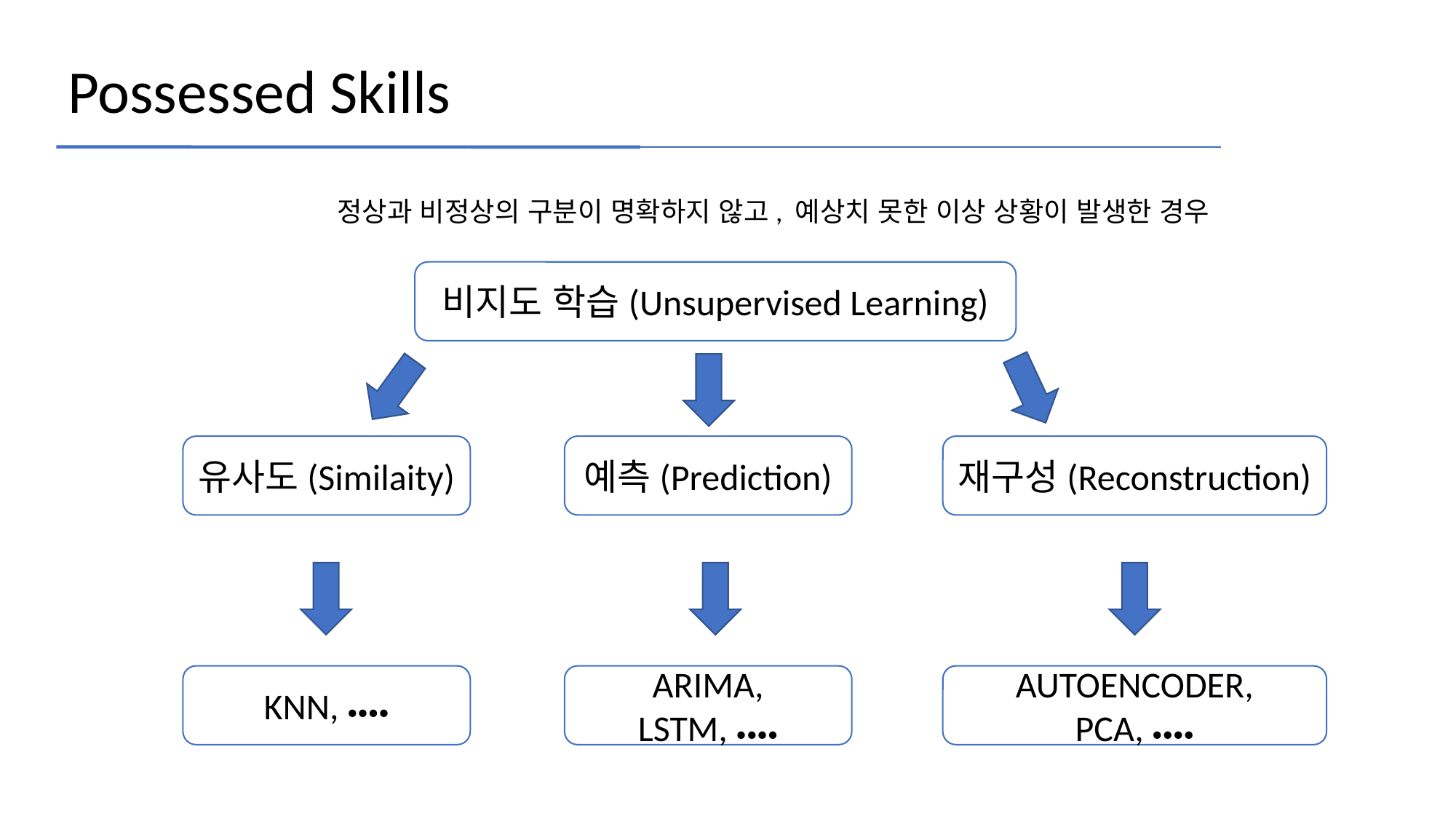

Possessed Skills
정상과 비정상의 구분이 명확하지 않고, 예상치 못한 이상 상황이 발생한 경우
비지도 학습(Unsupervised Learning)

유사도(Similaity)
예측(Prediction)
재구성(Reconstruction)

KNN, ••••
ARIMA, LSTM, ••••
AUTOENCODER, PCA, ••••